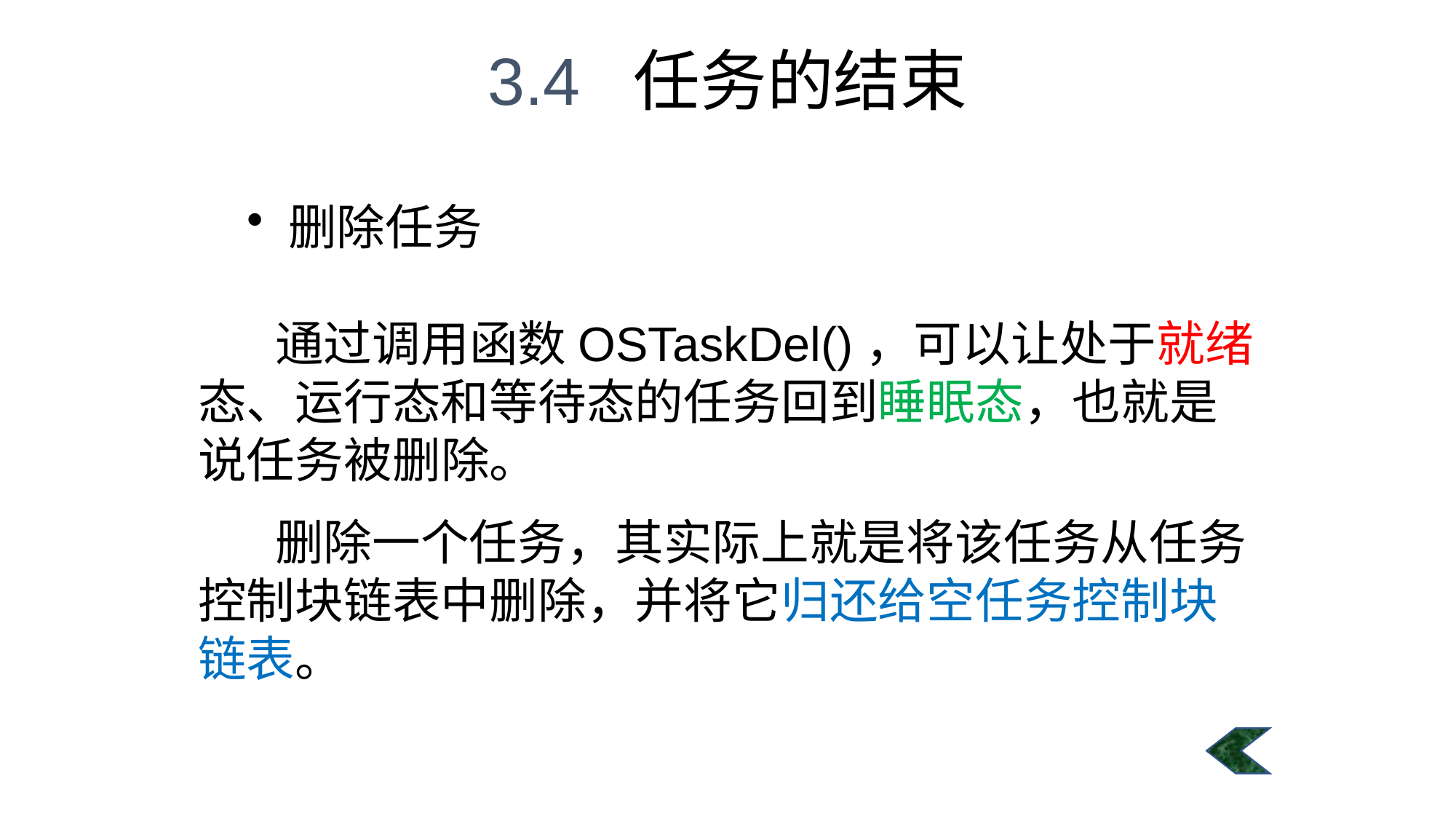

3.4  任务的结束
#
删除任务

      通过调用函数OSTaskDel()，可以让处于就绪态、运行态和等待态的任务回到睡眠态，也就是说任务被删除。
      删除一个任务，其实际上就是将该任务从任务控制块链表中删除，并将它归还给空任务控制块链表。